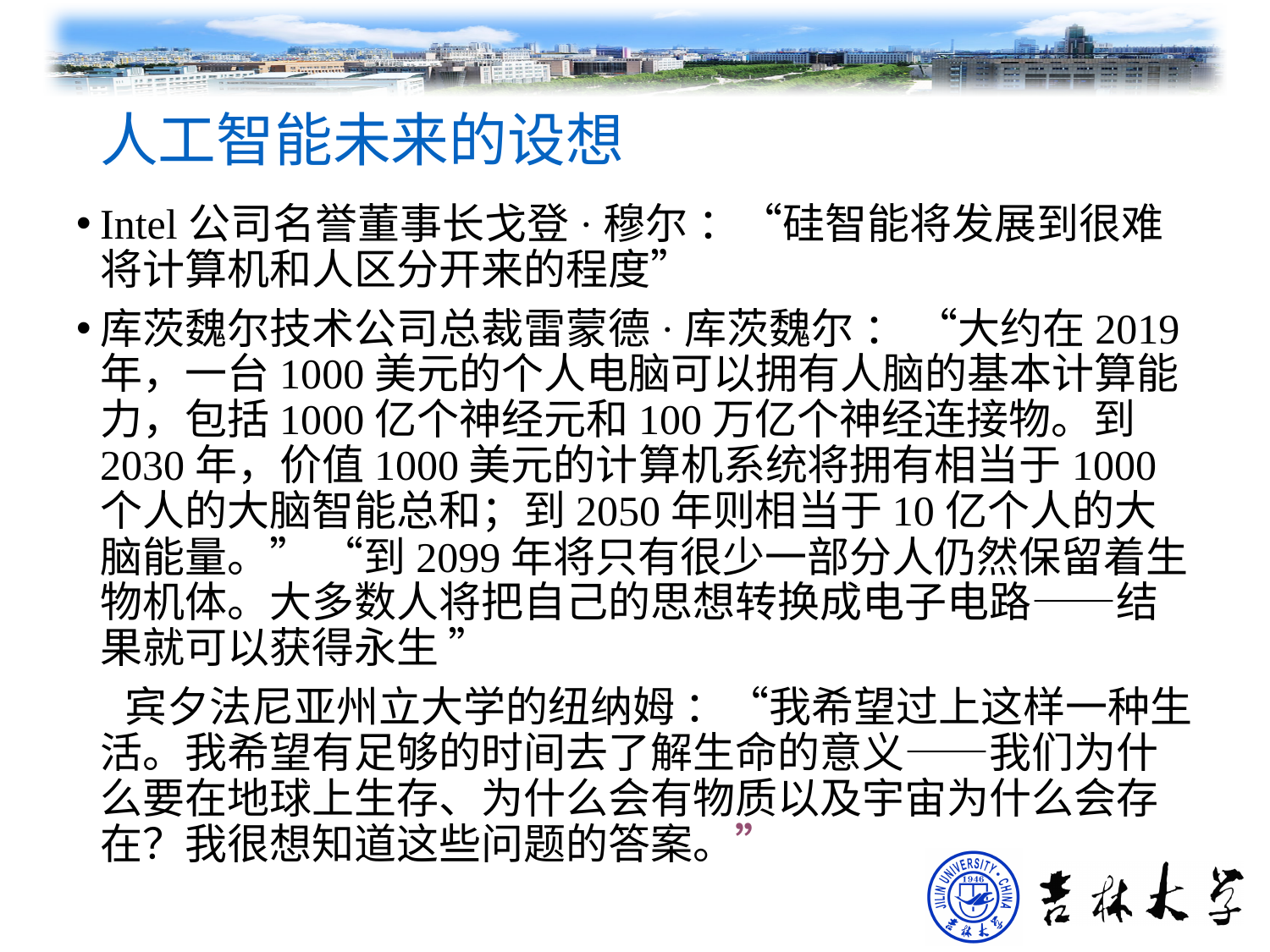

# 人工智能未来的设想
Intel公司名誉董事长戈登·穆尔 ：“硅智能将发展到很难将计算机和人区分开来的程度”
库茨魏尔技术公司总裁雷蒙德·库茨魏尔 ： “大约在2019年，一台1000美元的个人电脑可以拥有人脑的基本计算能力，包括1000亿个神经元和100万亿个神经连接物。到2030年，价值1000美元的计算机系统将拥有相当于1000个人的大脑智能总和；到2050年则相当于10亿个人的大脑能量。” “到2099年将只有很少一部分人仍然保留着生物机体。大多数人将把自己的思想转换成电子电路——结果就可以获得永生 ”
    宾夕法尼亚州立大学的纽纳姆 ：“我希望过上这样一种生活。我希望有足够的时间去了解生命的意义——我们为什么要在地球上生存、为什么会有物质以及宇宙为什么会存在？我很想知道这些问题的答案。”